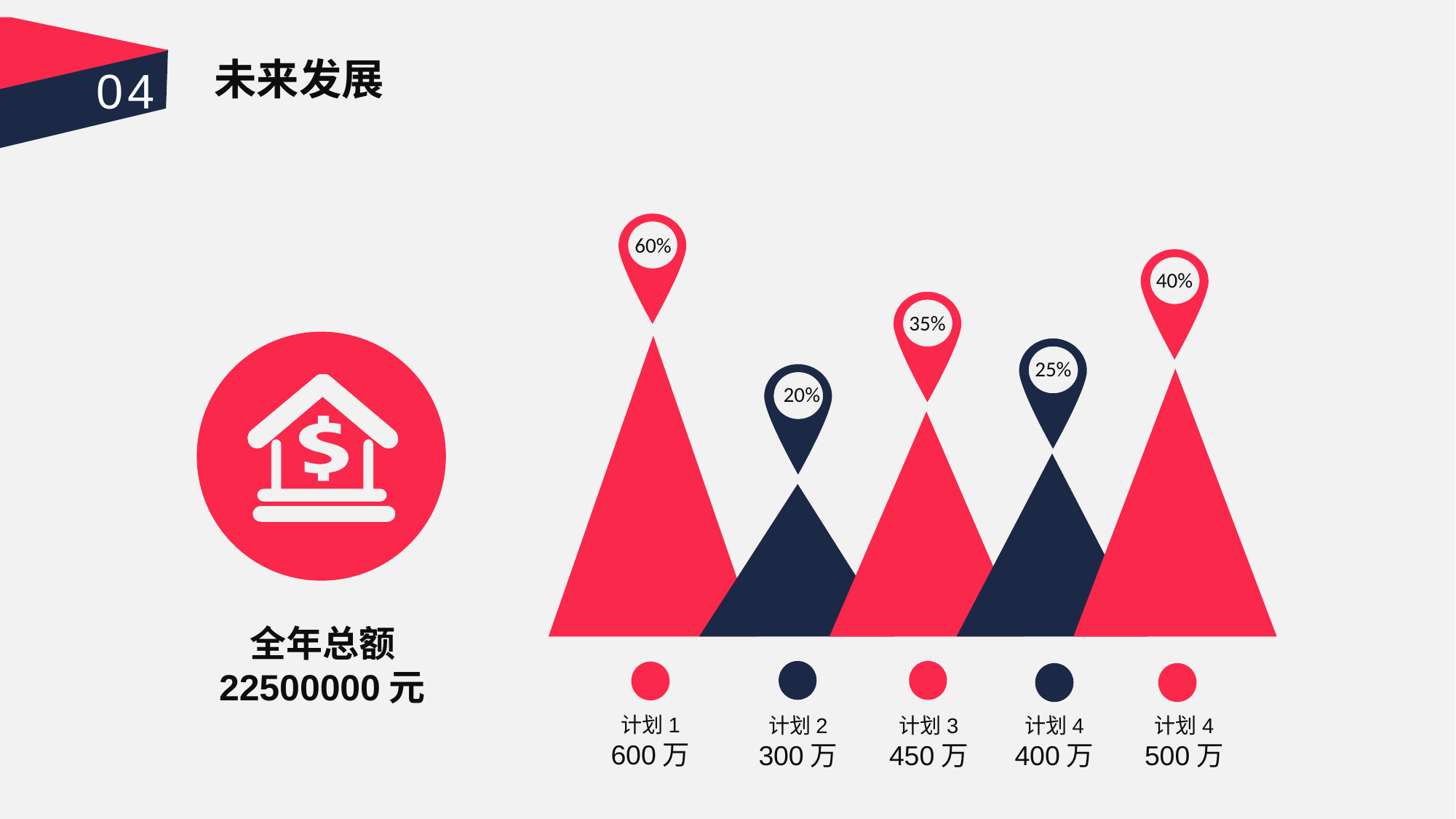

04
未来发展

60%

40%

35%

25%

20%

全年总额
22500000元

计划1
600万
计划2
300万
计划3
450万
计划4
400万
计划4
500万
延迟付